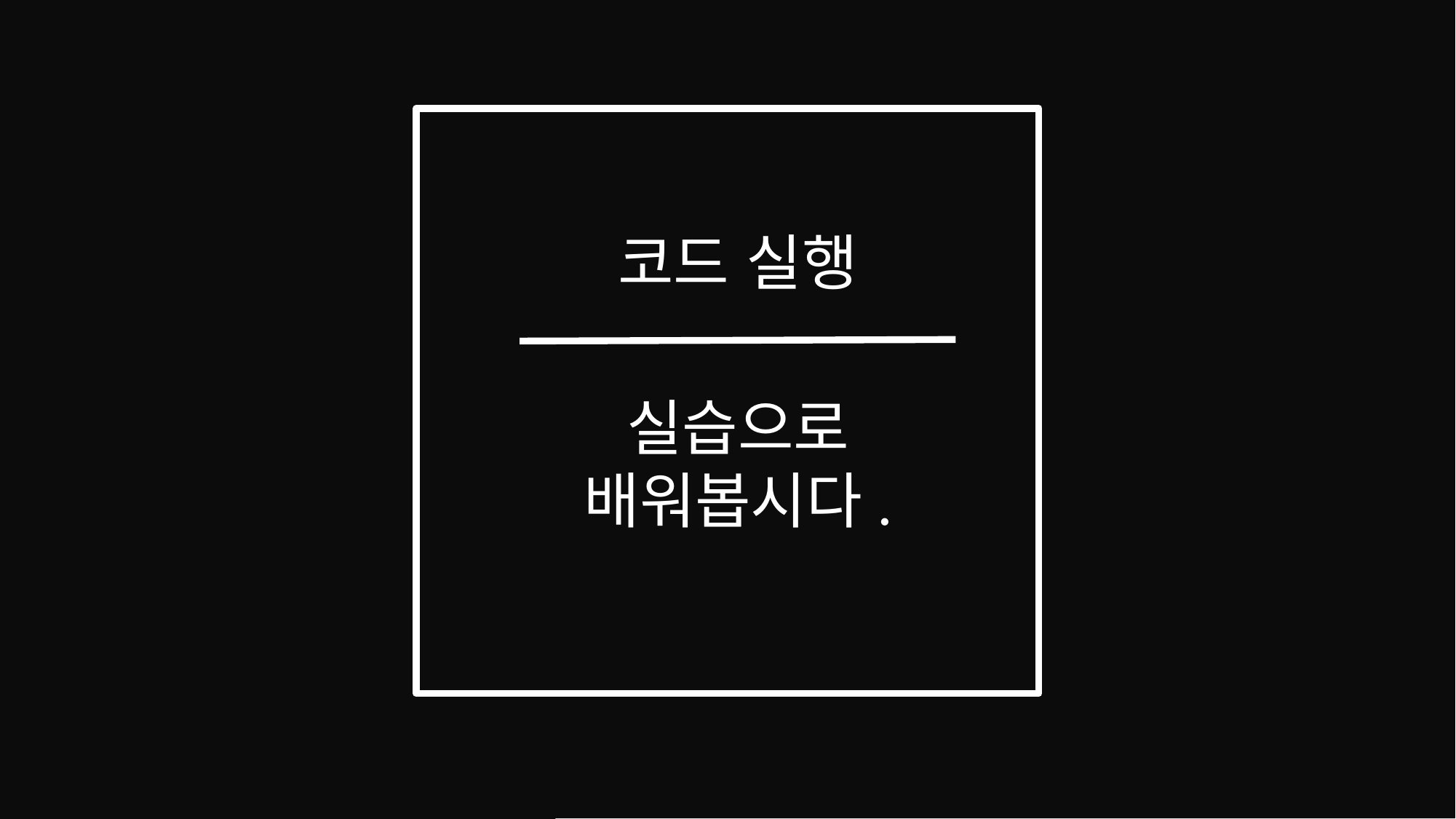

출결 관리 시스템
데이터 처리 및 관리

코드 실행

실습으로
배워봅시다.
고려 중인
프로그래밍 언어

JAVA